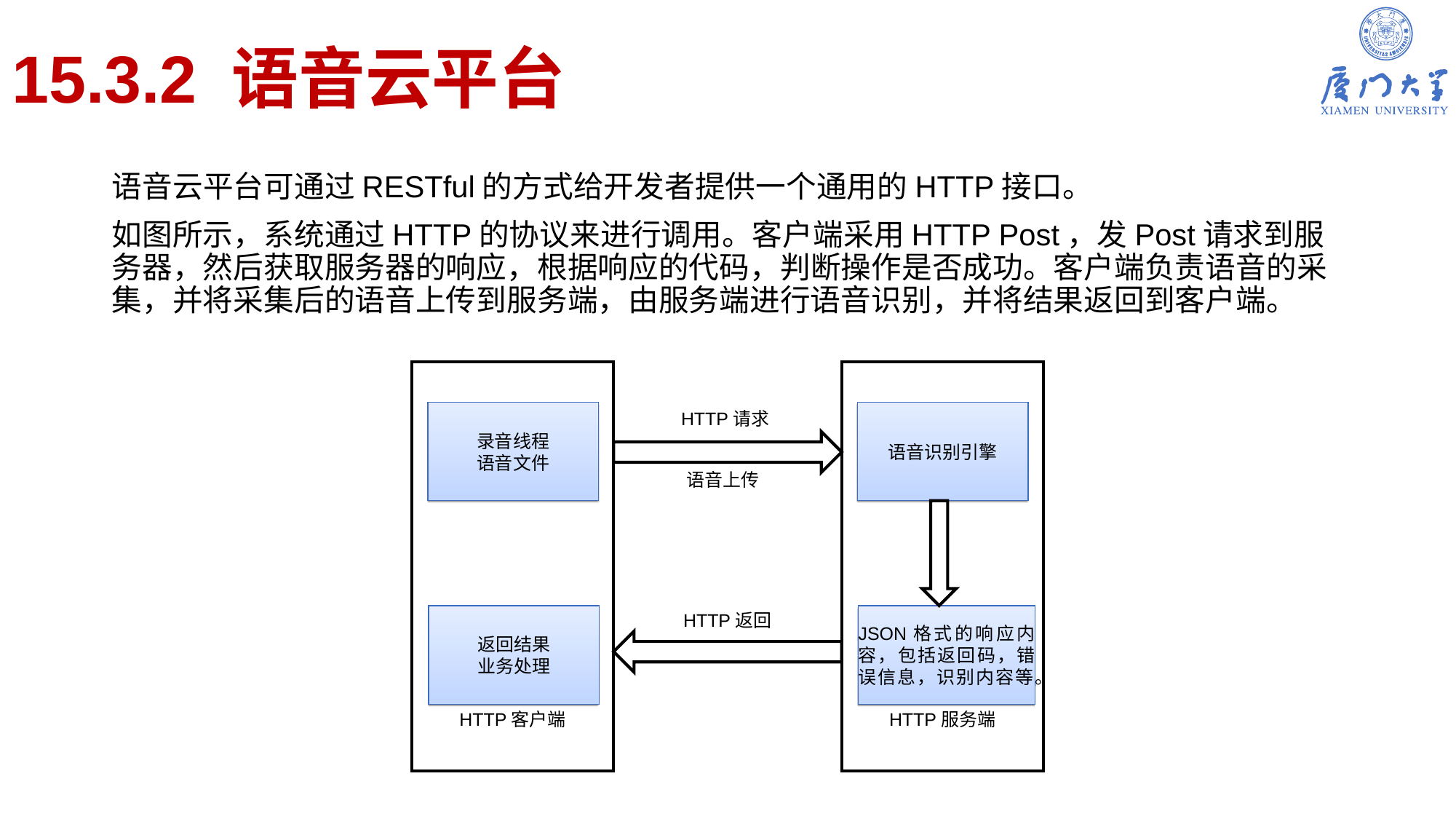

# 15.3.2 语音云平台
语音云平台可通过RESTful的方式给开发者提供一个通用的HTTP接口。
如图所示，系统通过HTTP的协议来进行调用。客户端采用HTTP Post，发Post请求到服务器，然后获取服务器的响应，根据响应的代码，判断操作是否成功。客户端负责语音的采集，并将采集后的语音上传到服务端，由服务端进行语音识别，并将结果返回到客户端。

HTTP客户端

HTTP服务端
HTTP请求
录音线程
语音文件
语音识别引擎

语音上传

HTTP返回
返回结果
业务处理
JSON格式的响应内容，包括返回码，错误信息，识别内容等。